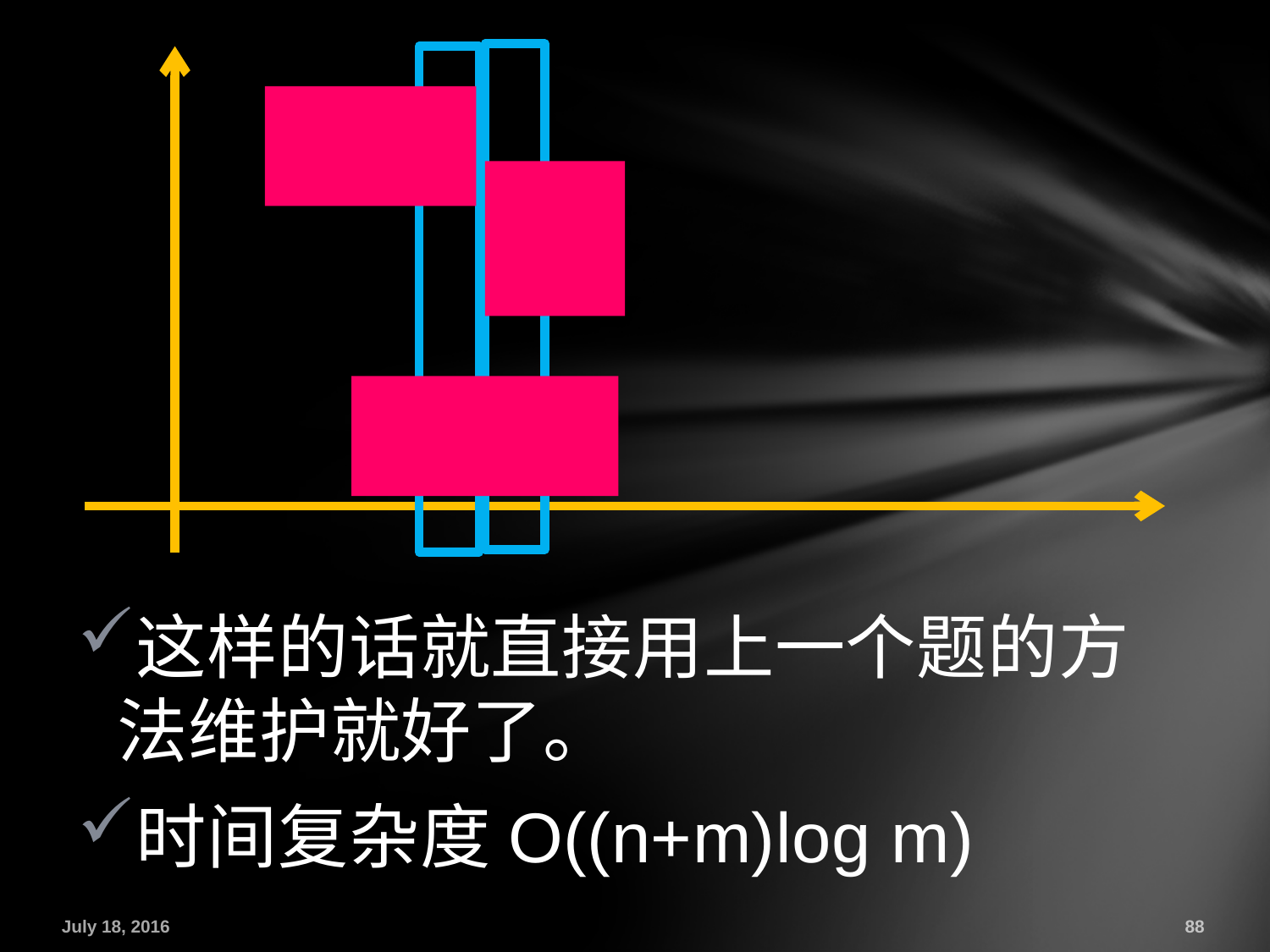

这样的话就直接用上一个题的方法维护就好了。
时间复杂度O((n+m)log m)
July 18, 2016

88